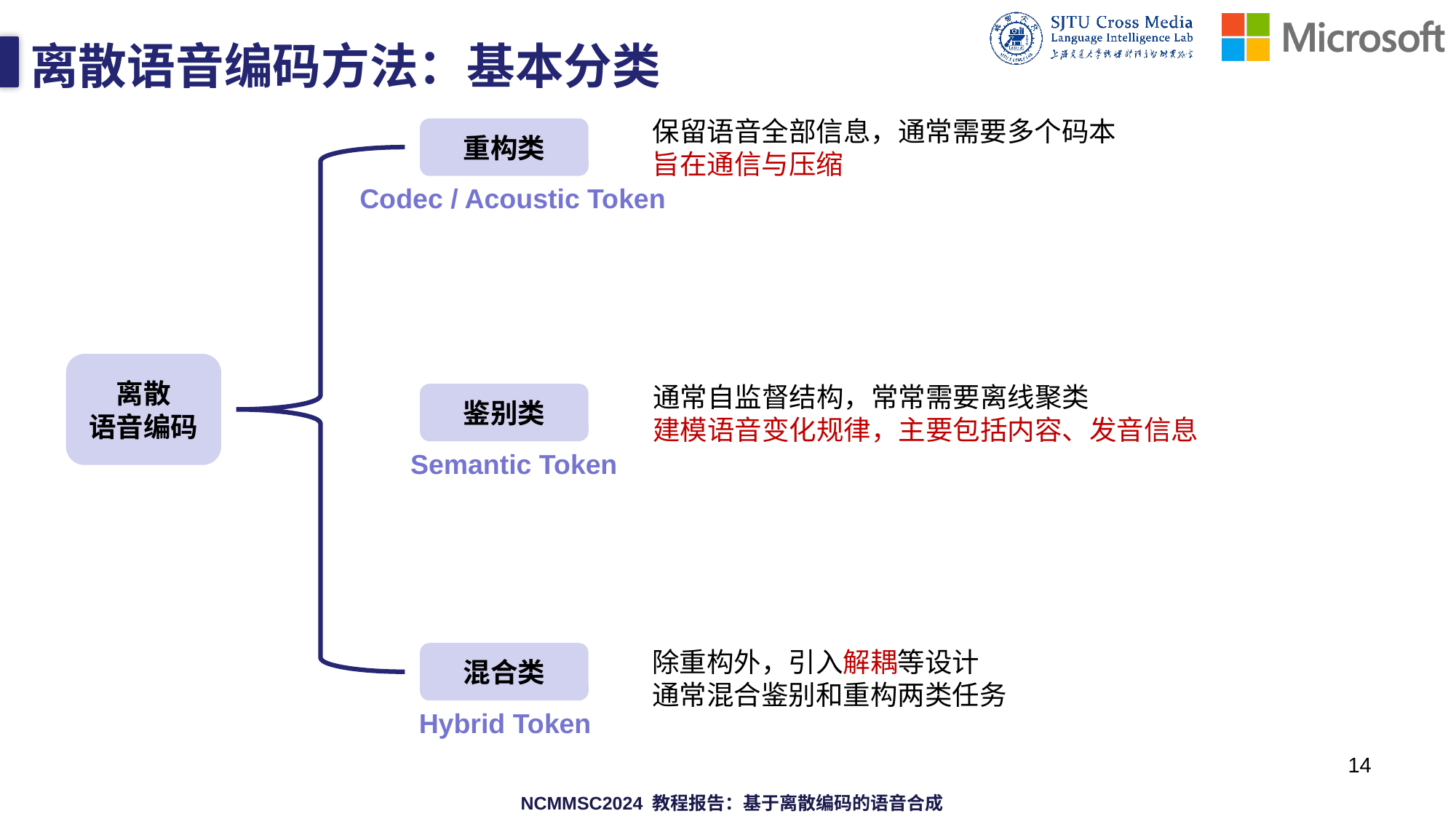

# 离散语音编码方法：基本分类
保留语音全部信息，通常需要多个码本
旨在通信与压缩
重构类

Codec / Acoustic Token
离散
语音编码
通常自监督结构，常常需要离线聚类
建模语音变化规律，主要包括内容、发音信息
鉴别类
Semantic Token
除重构外，引入解耦等设计
通常混合鉴别和重构两类任务
混合类
Hybrid Token
14